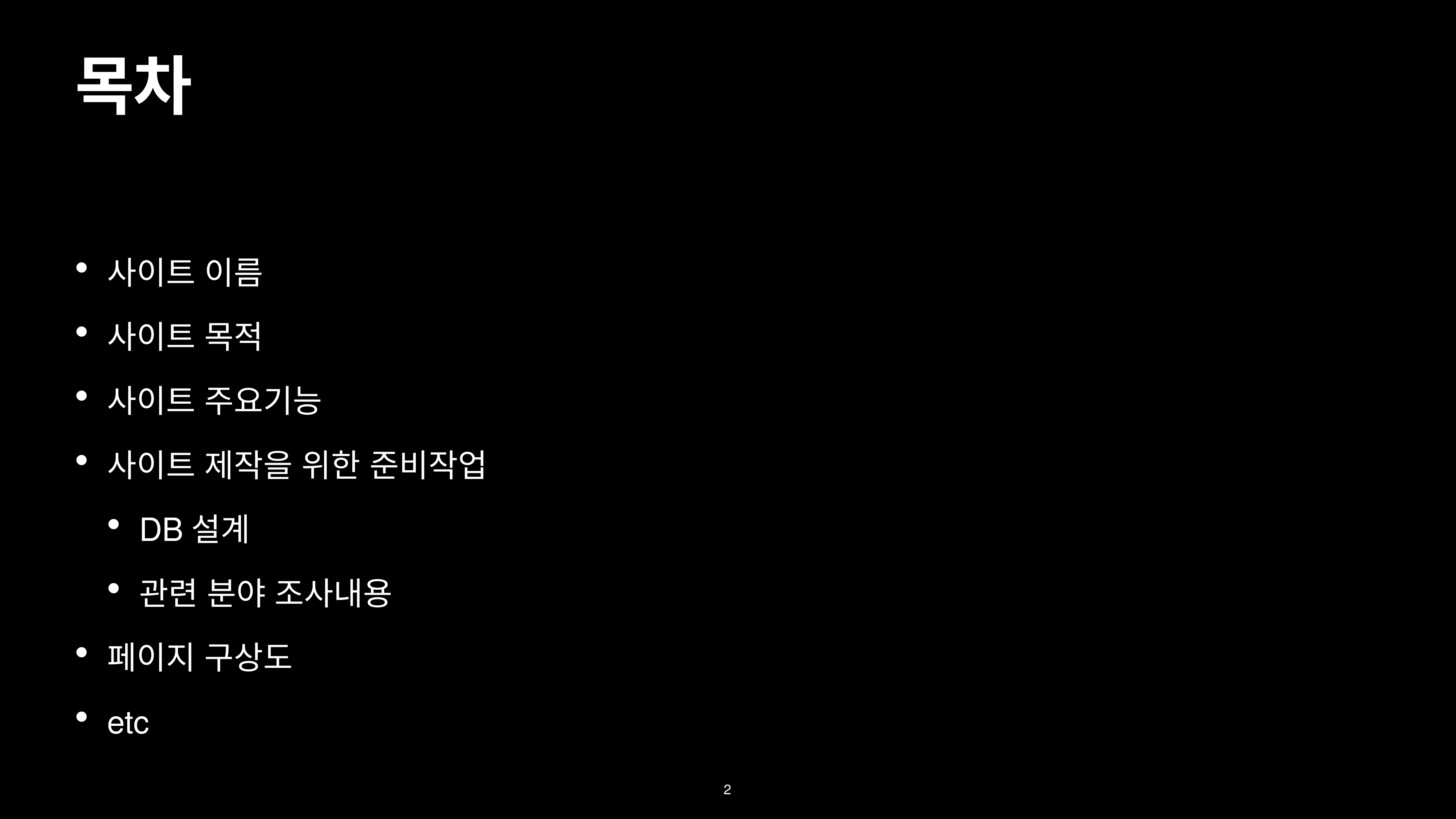

# 목차

사이트 이름
사이트 목적
사이트 주요기능
사이트 제작을 위한 준비작업
DB설계
관련 분야 조사내용
페이지 구상도
etc
2